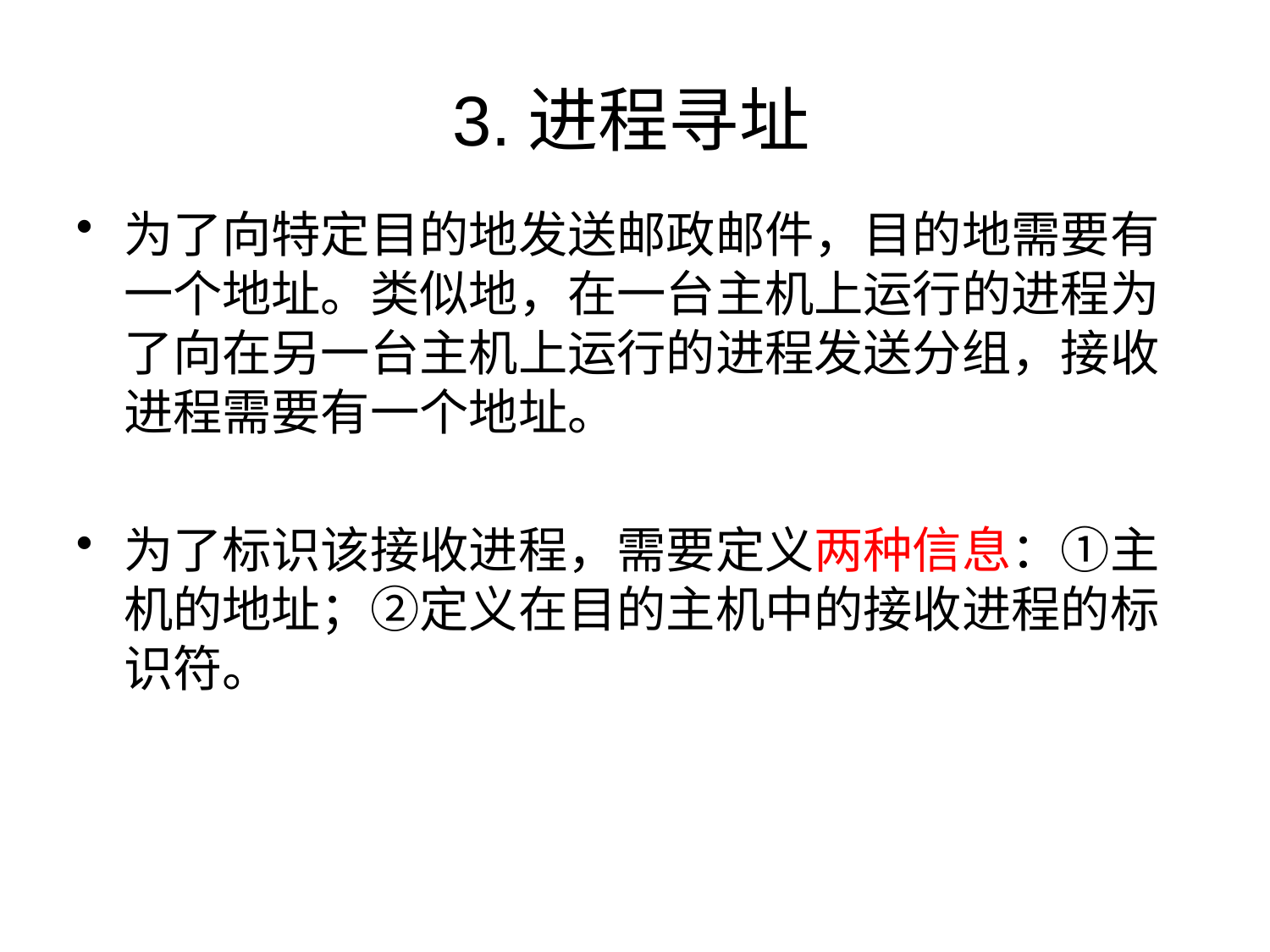

# 3.进程寻址
为了向特定目的地发送邮政邮件，目的地需要有一个地址。类似地，在一台主机上运行的进程为了向在另一台主机上运行的进程发送分组，接收进程需要有一个地址。

为了标识该接收进程，需要定义两种信息：①主机的地址；②定义在目的主机中的接收进程的标识符。